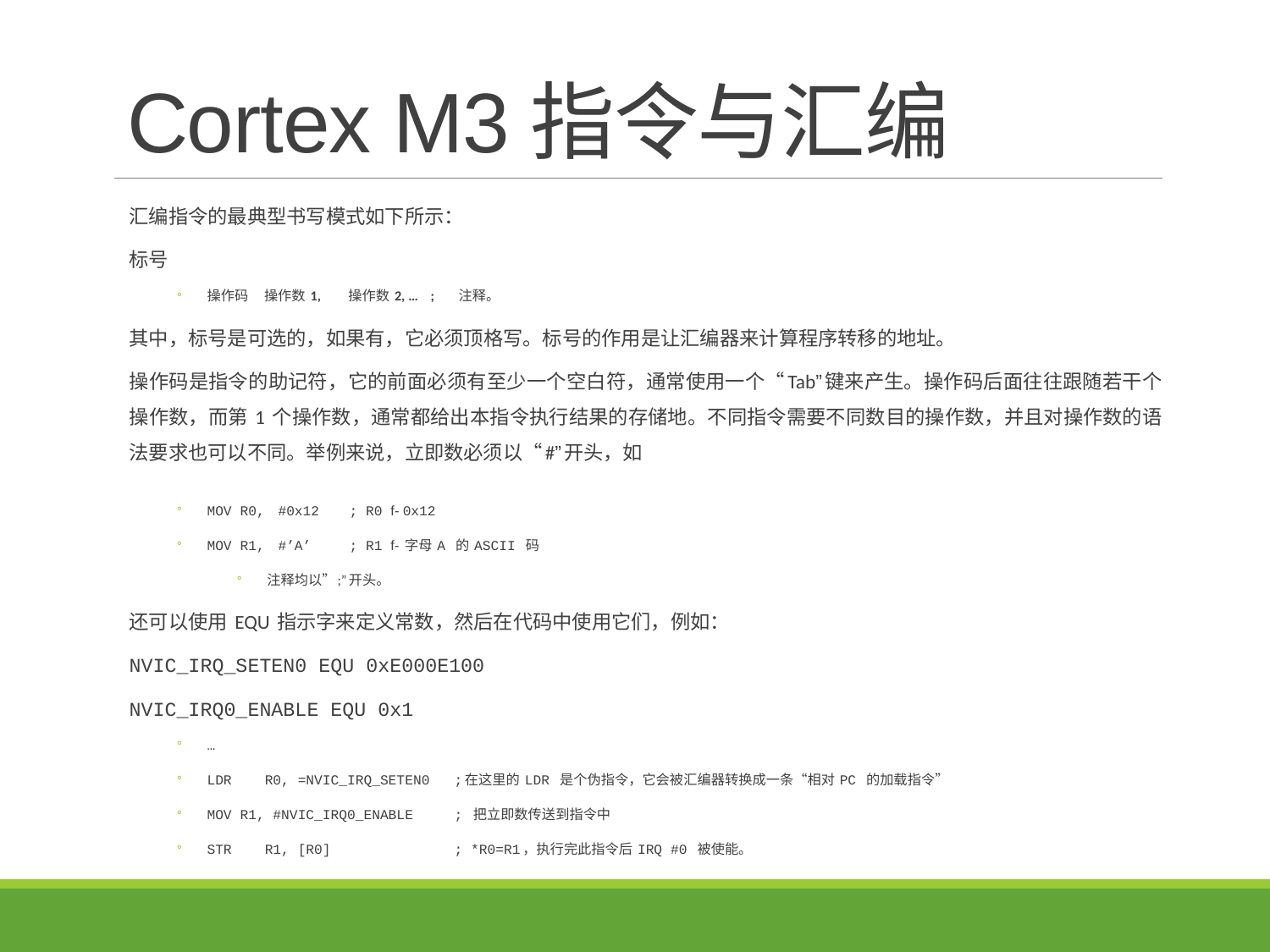

# Cortex M3指令与汇编
汇编指令的最典型书写模式如下所示：
标号
操作码     操作数 1,        操作数 2, …    ;       注释。
其中，标号是可选的，如果有，它必须顶格写。标号的作用是让汇编器来计算程序转移的地址。
操作码是指令的助记符，它的前面必须有至少一个空白符，通常使用一个“Tab”键来产生。操作码后面往往跟随若干个操作数，而第 1 个操作数，通常都给出本指令执行结果的存储地。不同指令需要不同数目的操作数，并且对操作数的语法要求也可以不同。举例来说，立即数必须以“#”开头，如

MOV R0,	#0x12	; R0 f- 0x12
MOV R1,	#’A’	; R1 f- 字母 A 的 ASCII 码
注释均以”;”开头。
还可以使用 EQU 指示字来定义常数，然后在代码中使用它们，例如：
NVIC_IRQ_SETEN0 EQU 0xE000E100
NVIC_IRQ0_ENABLE EQU 0x1
…
LDR    R0, =NVIC_IRQ_SETEN0   ;在这里的 LDR 是个伪指令，它会被汇编器转换成一条“相对 PC 的加载指令”
MOV R1, #NVIC_IRQ0_ENABLE     ; 把立即数传送到指令中
STR    R1, [R0]               ; *R0=R1，执行完此指令后 IRQ #0 被使能。